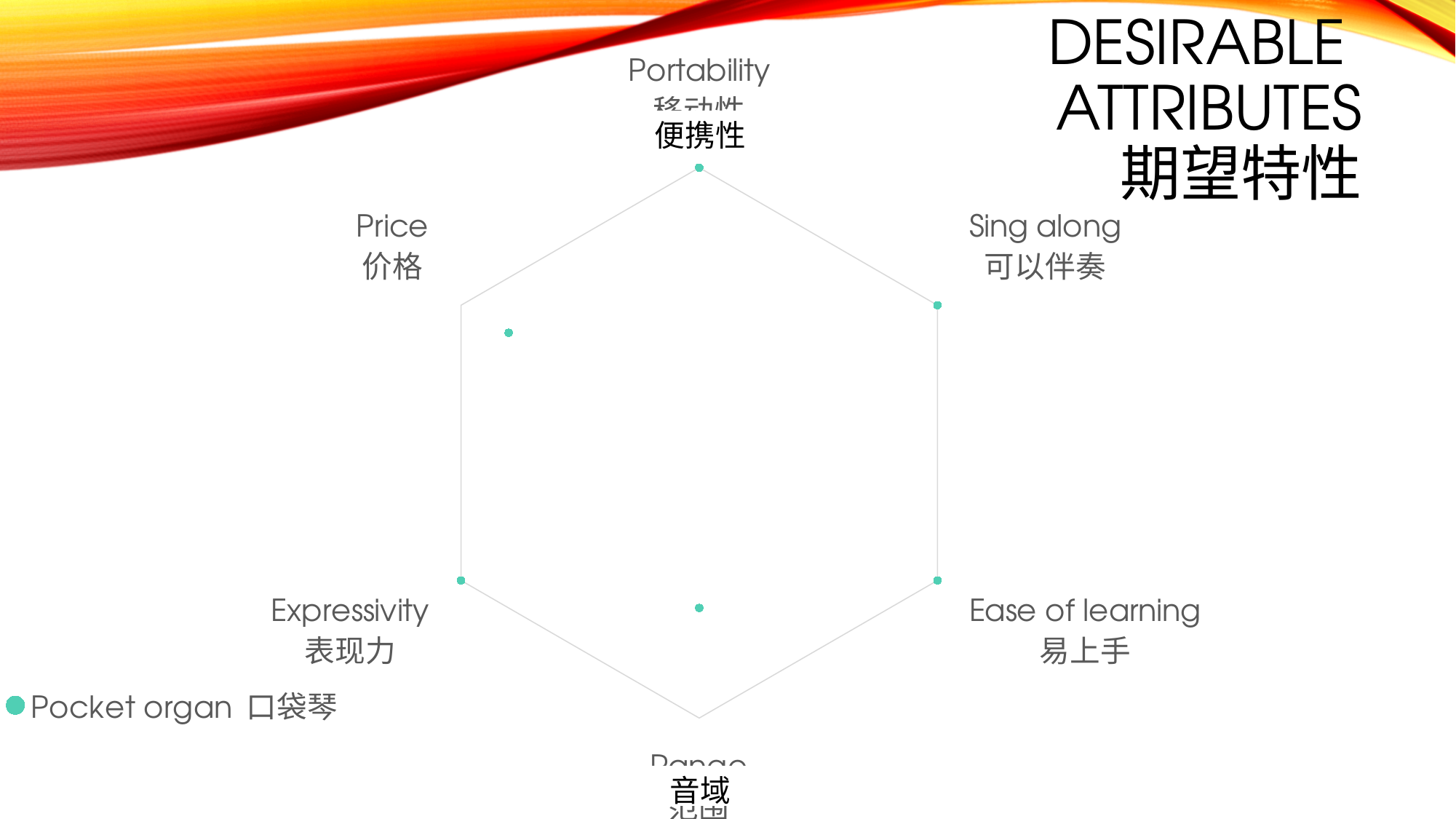

### Chart

| Category | Pocket organ 口袋琴 |
|---|---|
| Portability
移动性 | 5.0 |
| Sing along
可以伴奏 | 5.0 |
| Ease of learning
易上手 | 5.0 |
| Range
范围 | 3.0 |
| Expressivity
表现力 | 5.0 |
| Price
价格 | 4.0 |
# Desirable
attributes
期望特性
便携性
音域